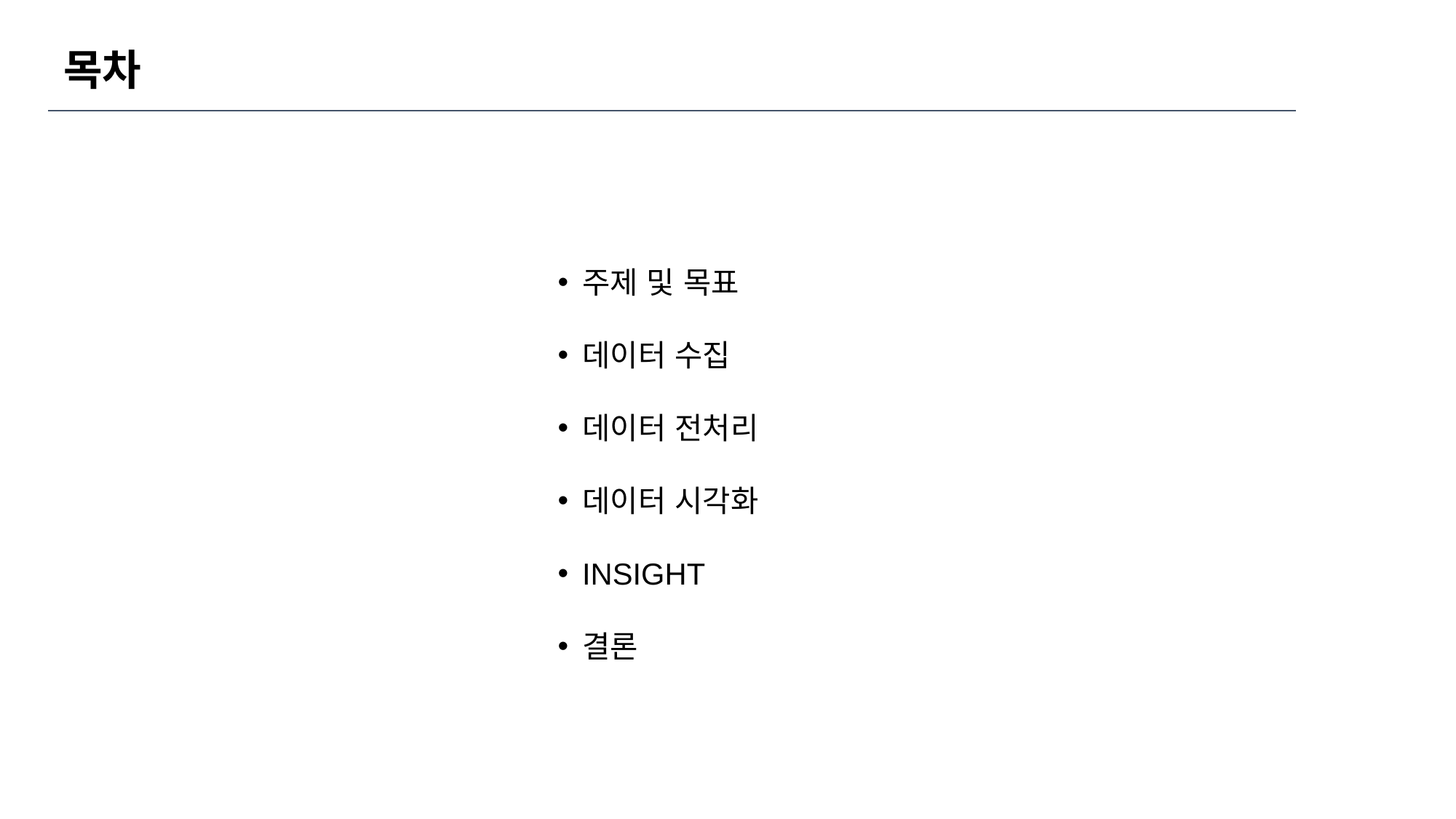

# 목차
주제 및 목표
데이터 수집
데이터 전처리
데이터 시각화
INSIGHT
결론